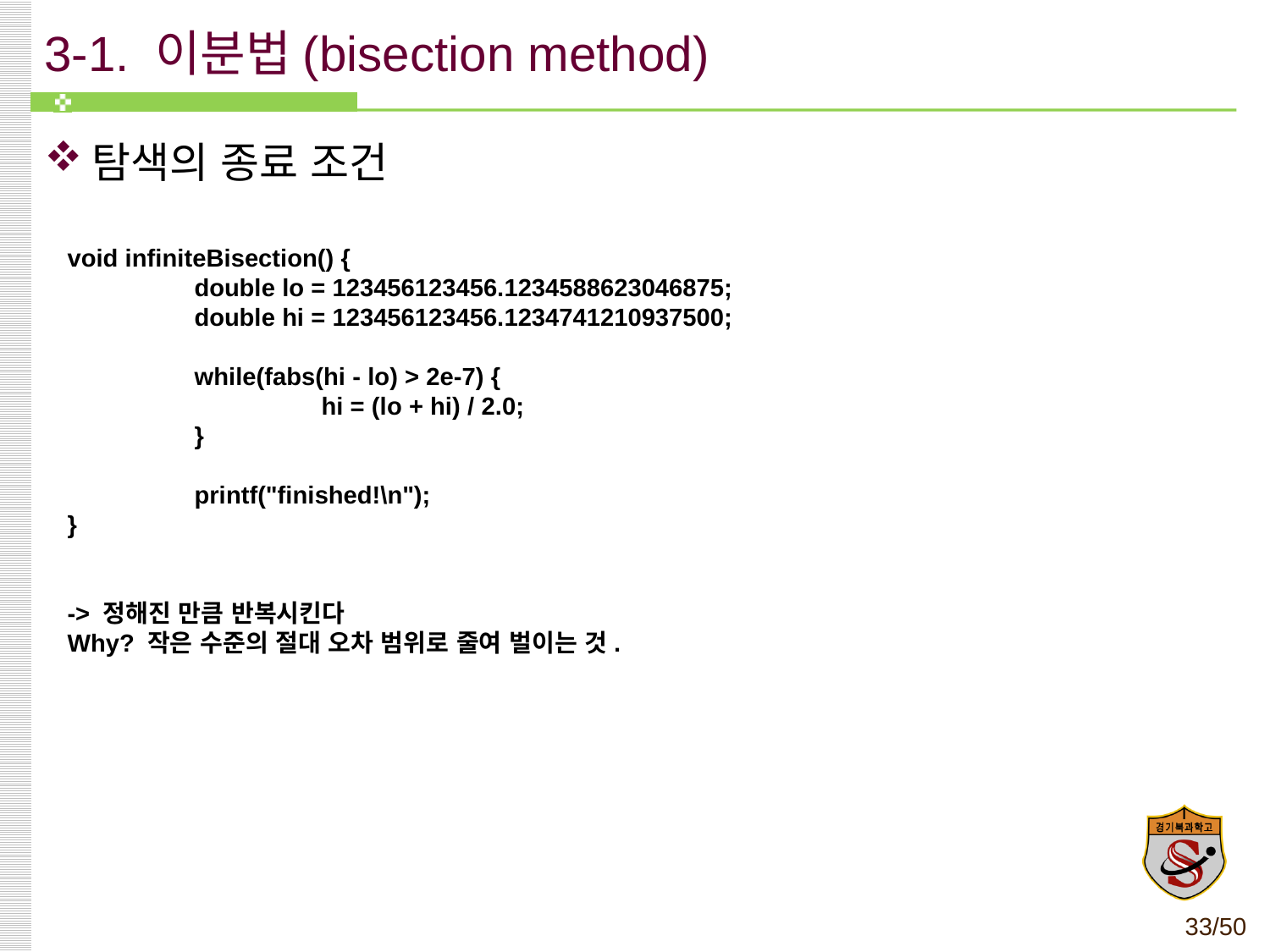

# 3-1. 이분법(bisection method)
탐색의 종료 조건

void infiniteBisection() {
	double lo = 123456123456.1234588623046875;
	double hi = 123456123456.1234741210937500;

	while(fabs(hi - lo) > 2e-7) {
		hi = (lo + hi) / 2.0;
	}

	printf("finished!\n");
}

-> 정해진 만큼 반복시킨다
Why? 작은 수준의 절대 오차 범위로 줄여 벌이는 것.